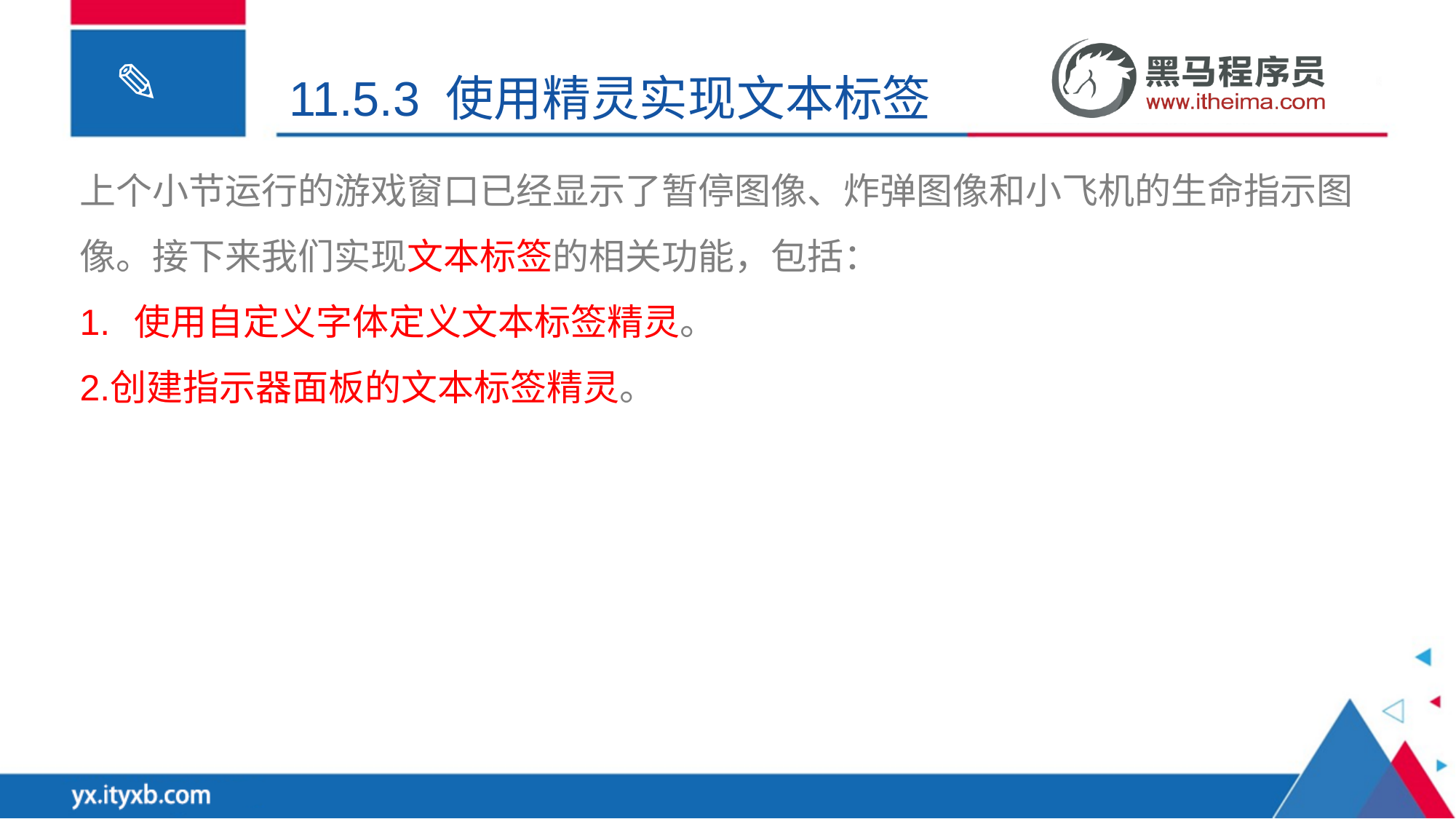

11.5.3 使用精灵实现文本标签
上个小节运行的游戏窗口已经显示了暂停图像、炸弹图像和小飞机的生命指示图像。接下来我们实现文本标签的相关功能，包括：
使用自定义字体定义文本标签精灵。
创建指示器面板的文本标签精灵。